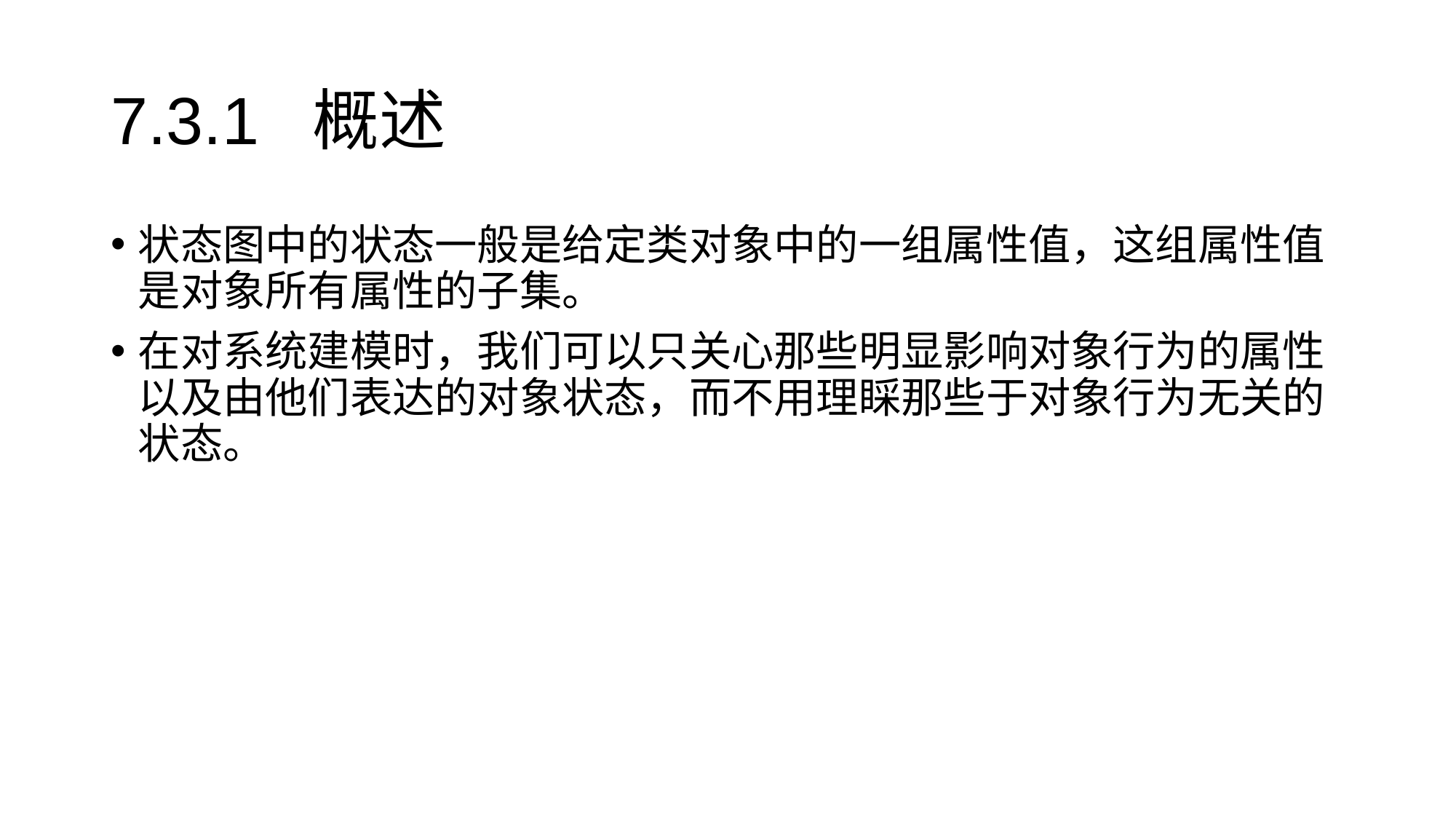

# 7.3.1  概述
状态图中的状态一般是给定类对象中的一组属性值，这组属性值是对象所有属性的子集。
在对系统建模时，我们可以只关心那些明显影响对象行为的属性以及由他们表达的对象状态，而不用理睬那些于对象行为无关的状态。